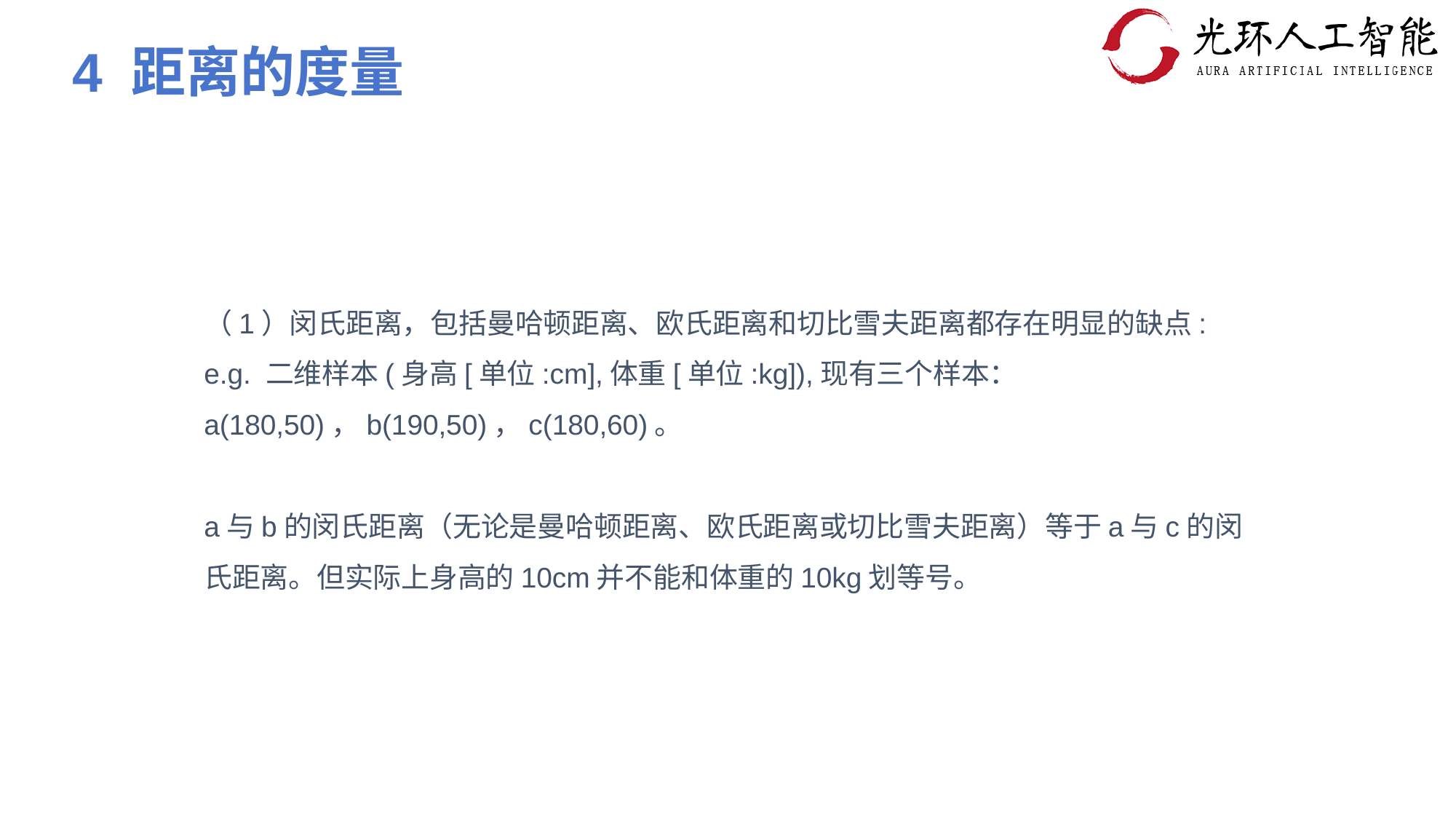

4 距离的度量
（1）闵氏距离，包括曼哈顿距离、欧氏距离和切比雪夫距离都存在明显的缺点:
e.g. 二维样本(身高[单位:cm],体重[单位:kg]),现有三个样本：a(180,50)，b(190,50)，c(180,60)。

a与b的闵氏距离（无论是曼哈顿距离、欧氏距离或切比雪夫距离）等于a与c的闵氏距离。但实际上身高的10cm并不能和体重的10kg划等号。